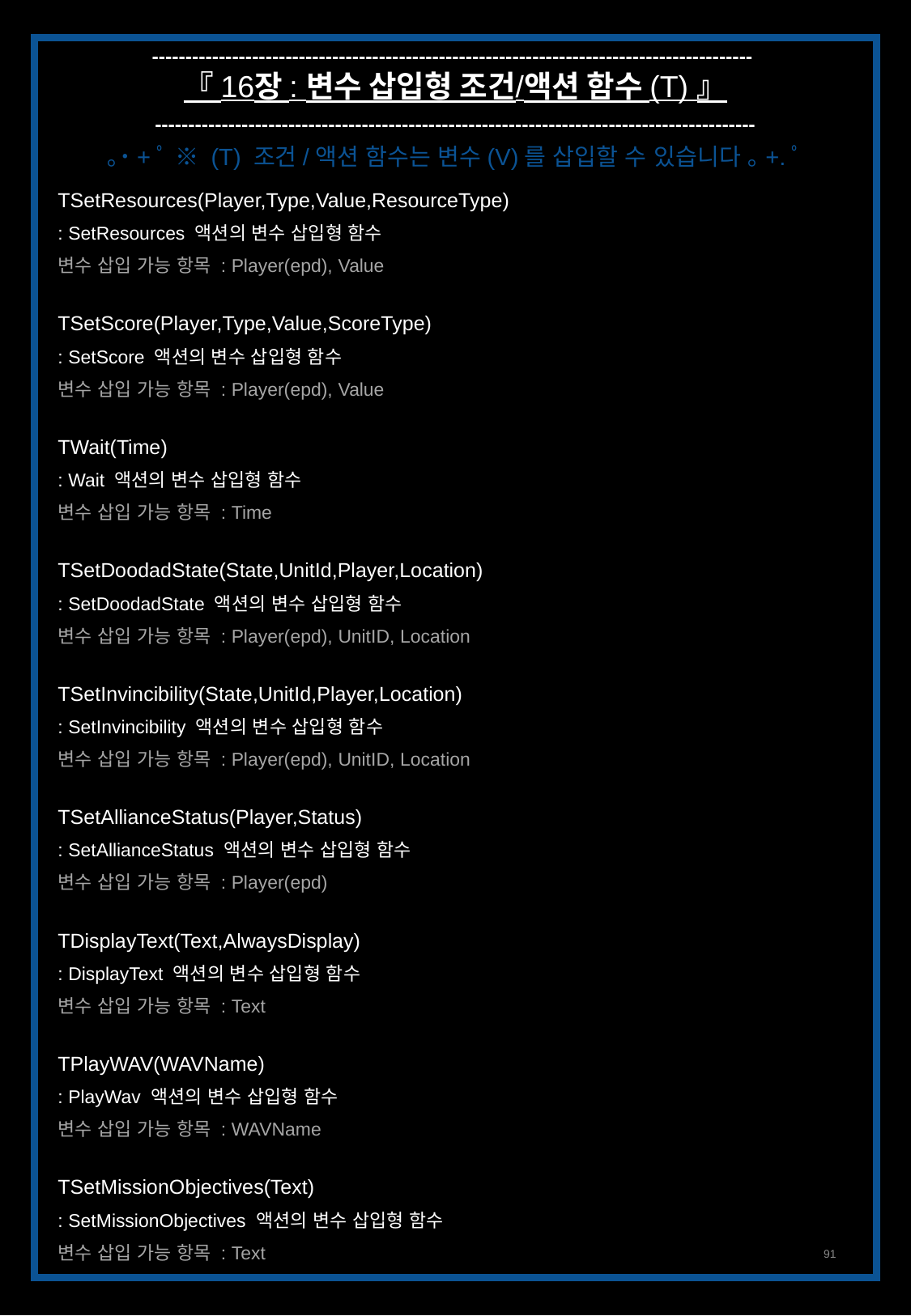

------------------------------------------------------------------------------------------
『 16장 : 변수 삽입형 조건/액션 함수 (T) 』
------------------------------------------------------------------------------------------

｡˙+ﾟ ※ (T) 조건/액션 함수는 변수(V)를 삽입할 수 있습니다 ｡+.ﾟ
TSetResources(Player,Type,Value,ResourceType)
: SetResources 액션의 변수 삽입형 함수
변수 삽입 가능 항목 : Player(epd), Value

TSetScore(Player,Type,Value,ScoreType)
: SetScore 액션의 변수 삽입형 함수
변수 삽입 가능 항목 : Player(epd), Value

TWait(Time)
: Wait 액션의 변수 삽입형 함수
변수 삽입 가능 항목 : Time

TSetDoodadState(State,UnitId,Player,Location)
: SetDoodadState 액션의 변수 삽입형 함수
변수 삽입 가능 항목 : Player(epd), UnitID, Location

TSetInvincibility(State,UnitId,Player,Location)
: SetInvincibility 액션의 변수 삽입형 함수
변수 삽입 가능 항목 : Player(epd), UnitID, Location

TSetAllianceStatus(Player,Status)
: SetAllianceStatus 액션의 변수 삽입형 함수
변수 삽입 가능 항목 : Player(epd)

TDisplayText(Text,AlwaysDisplay)
: DisplayText 액션의 변수 삽입형 함수
변수 삽입 가능 항목 : Text

TPlayWAV(WAVName)
: PlayWav 액션의 변수 삽입형 함수
변수 삽입 가능 항목 : WAVName

TSetMissionObjectives(Text)
: SetMissionObjectives 액션의 변수 삽입형 함수
변수 삽입 가능 항목 : Text
91